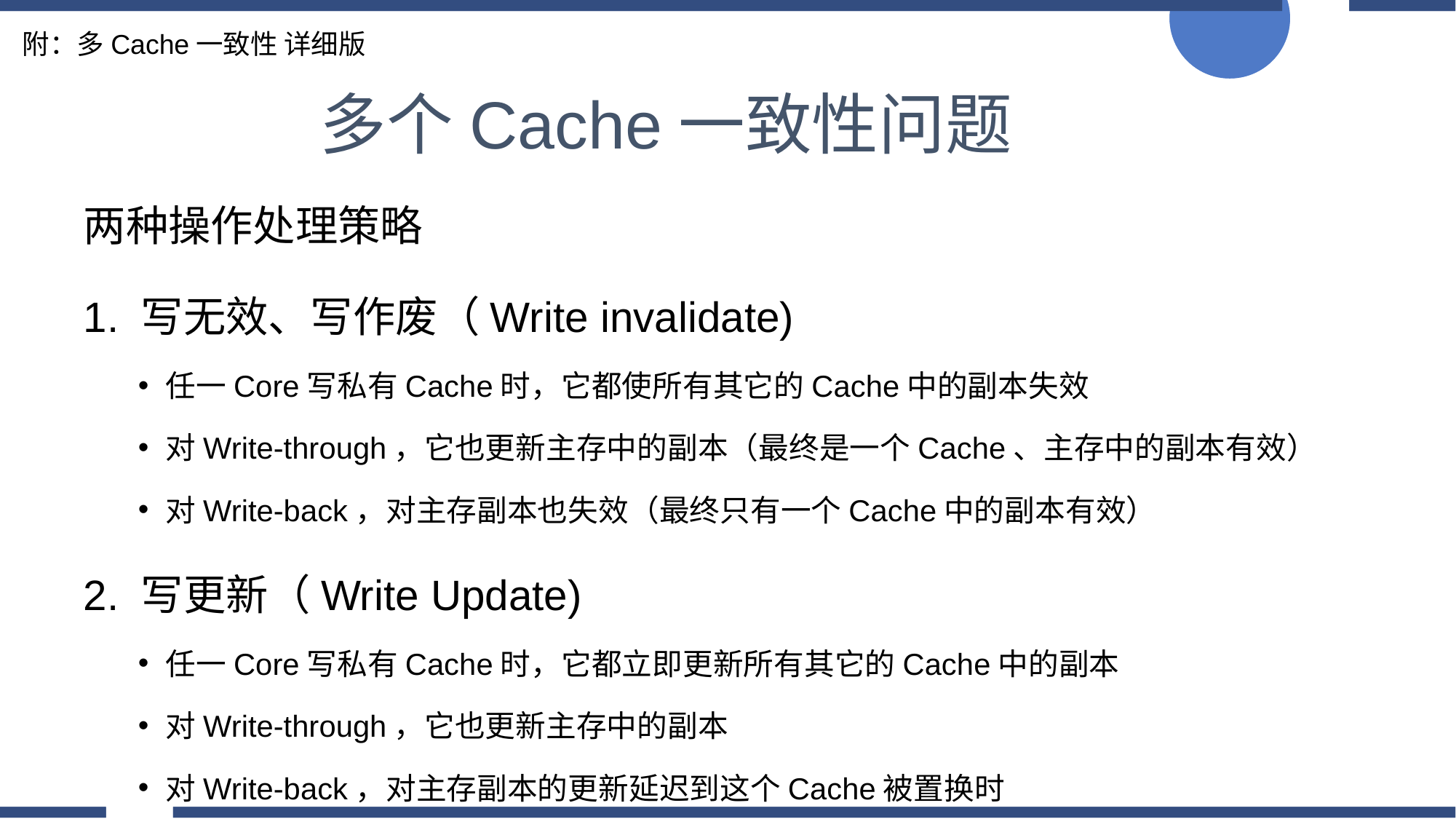

附：多Cache一致性 详细版
多个Cache一致性问题
两种操作处理策略
1. 写无效、写作废（Write invalidate)
任一Core写私有Cache时，它都使所有其它的Cache中的副本失效
对Write-through，它也更新主存中的副本（最终是一个Cache、主存中的副本有效）
对Write-back，对主存副本也失效（最终只有一个Cache中的副本有效）
2. 写更新（Write Update)
任一Core写私有Cache时，它都立即更新所有其它的Cache中的副本
对Write-through，它也更新主存中的副本
对Write-back，对主存副本的更新延迟到这个Cache被置换时